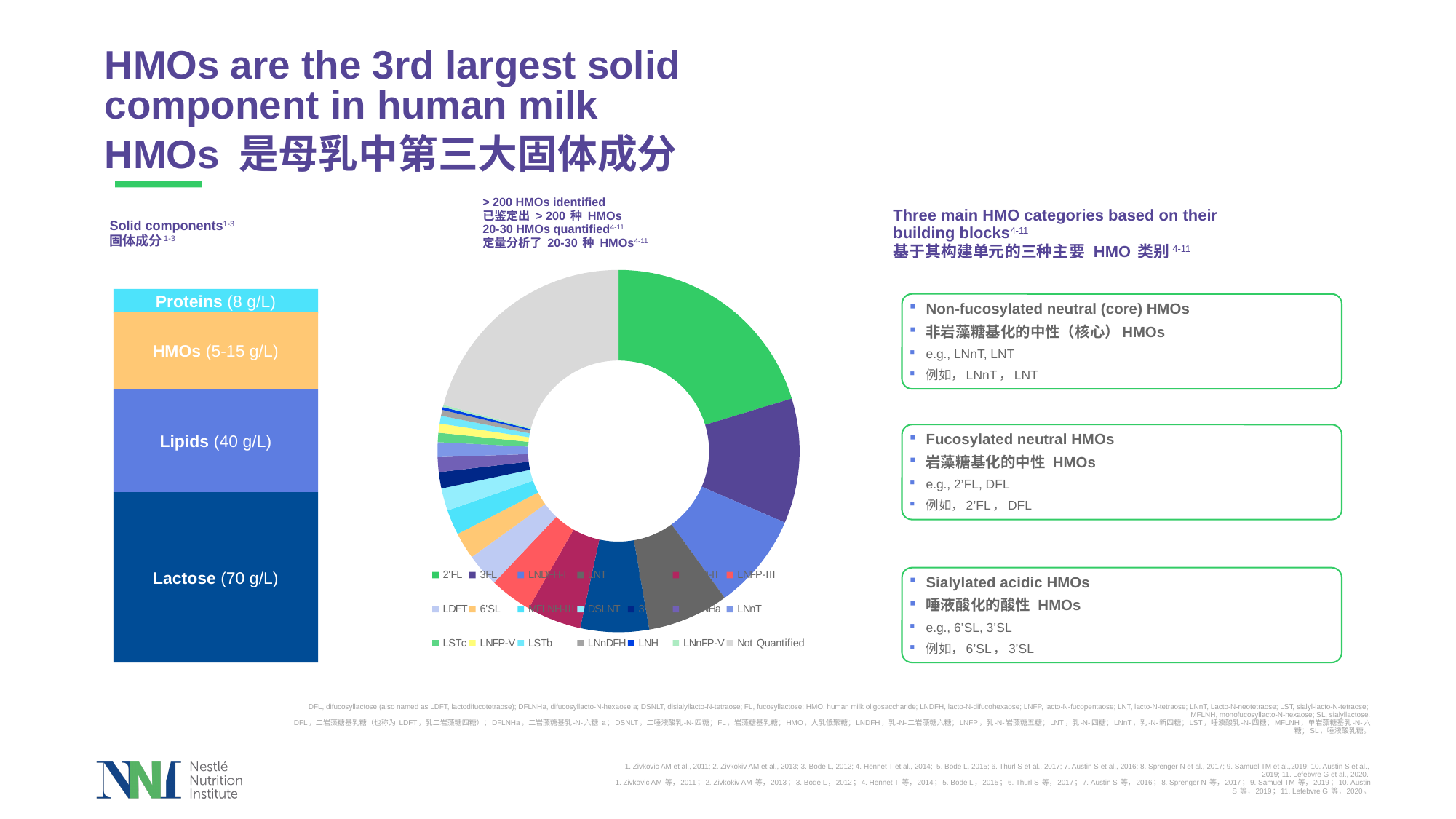

# HMOs are the 3rd largest solid component in human milk
HMOs 是母乳中第三大固体成分
> 200 HMOs identified
已鉴定出 > 200 种 HMOs
20-30 HMOs quantified4-11
定量分析了 20-30 种 HMOs4-11
Three main HMO categories based on their building blocks4-11
基于其构建单元的三种主要 HMO 类别4-11
Solid components1-3
固体成分1-3

### Chart

| Category | Column2 |
|---|---|
| 2'FL | 1846.84096755116 |
| 3FL | 1012.75602938913 |
| LNDFH-I | 780.073475691687 |
| LNT | 658.652991462054 |
| LNFP-I | 556.544166491098 |
| LNFP-II | 442.899884315068 |
| LNFP-III | 344.189618519624 |
| LDFT | 271.799303480091 |
| 6'SL | 216.566908901408 |
| MFLNH-III | 204.187630578248 |
| DSLNT | 182.163973825784 |
| 3'SL | 132.042381555184 |
| DFLNHa | 121.078162127878 |
| LNnT | 119.769652351571 |
| LSTc | 75.9090396287284 |
| LNFP-V | 74.2470050065076 |
| LSTb | 62.9603569098672 |
| LNnDFH | 47.3862639358856 |
| LNH | 22.9418181818182 |
| LNnFP-V | 18.0291757006369 |
| Not Quantified | 1900.0 |
Proteins (8 g/L)
HMOs (5-15 g/L)
Lipids (40 g/L)
Lactose (70 g/L)
Non-fucosylated neutral (core) HMOs
非岩藻糖基化的中性（核心）HMOs
e.g., LNnT, LNT
例如，LNnT，LNT
Fucosylated neutral HMOs
岩藻糖基化的中性 HMOs
e.g., 2’FL, DFL
例如，2’FL，DFL

Sialylated acidic HMOs
唾液酸化的酸性 HMOs
e.g., 6’SL, 3’SL
例如，6’SL，3’SL
DFL, difucosyllactose (also named as LDFT, lactodifucotetraose); DFLNHa, difucosyllacto-N-hexaose a; DSNLT, disialyllacto-N-tetraose; FL, fucosyllactose; HMO, human milk oligosaccharide; LNDFH, lacto-N-difucohexaose; LNFP, lacto-N-fucopentaose; LNT, lacto-N-tetraose; LNnT, Lacto-N-neotetraose; LST, sialyl-lacto-N-tetraose; MFLNH, monofucosyllacto-N-hexaose; SL, sialyllactose.
DFL，二岩藻糖基乳糖（也称为 LDFT，乳二岩藻糖四糖）；DFLNHa，二岩藻糖基乳-N-六糖 a；DSNLT，二唾液酸乳-N-四糖；FL，岩藻糖基乳糖；HMO，人乳低聚糖；LNDFH，乳-N-二岩藻糖六糖；LNFP，乳-N-岩藻糖五糖；LNT，乳-N-四糖；LNnT，乳-N-新四糖；LST，唾液酸乳-N-四糖；MFLNH，单岩藻糖基乳-N-六糖；SL，唾液酸乳糖。
1. Zivkovic AM et al., 2011; 2. Zivkokiv AM et al., 2013; 3. Bode L, 2012; 4. Hennet T et al., 2014;  5. Bode L, 2015; 6. Thurl S et al., 2017; 7. Austin S et al., 2016; 8. Sprenger N et al., 2017; 9. Samuel TM et al.,2019; 10. Austin S et al., 2019; 11. Lefebvre G et al., 2020.
1. Zivkovic AM 等，2011；2. Zivkokiv AM 等，2013；3. Bode L，2012；4. Hennet T 等，2014；5. Bode L，2015；6. Thurl S 等，2017；7. Austin S 等，2016；8. Sprenger N 等，2017；9. Samuel TM 等，2019；10. Austin S 等，2019；11. Lefebvre G 等，2020。